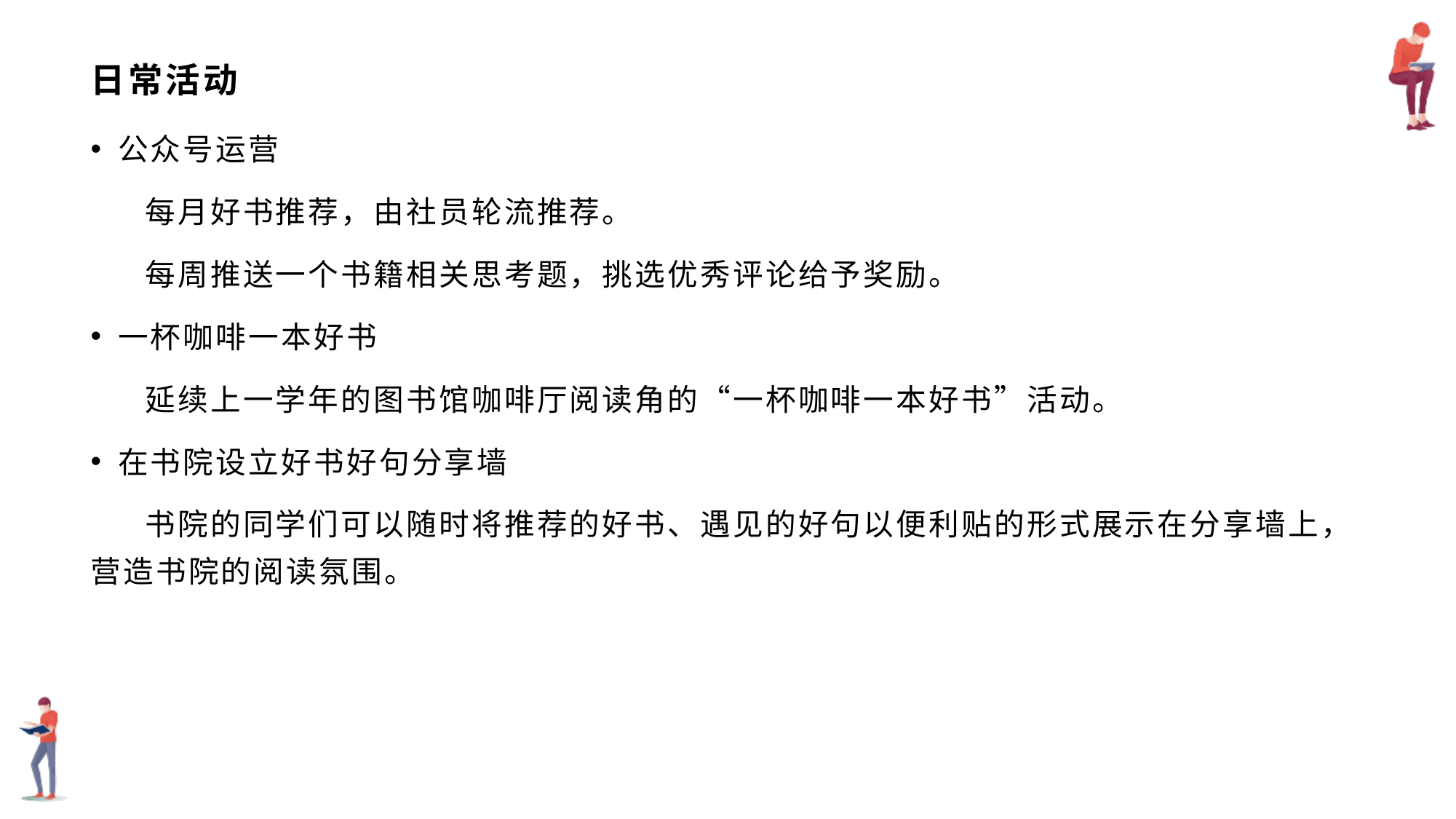

# 日常活动
公众号运营
每月好书推荐，由社员轮流推荐。
每周推送一个书籍相关思考题，挑选优秀评论给予奖励。
一杯咖啡一本好书
延续上一学年的图书馆咖啡厅阅读角的“一杯咖啡一本好书”活动。
在书院设立好书好句分享墙
书院的同学们可以随时将推荐的好书、遇见的好句以便利贴的形式展示在分享墙上，营造书院的阅读氛围。